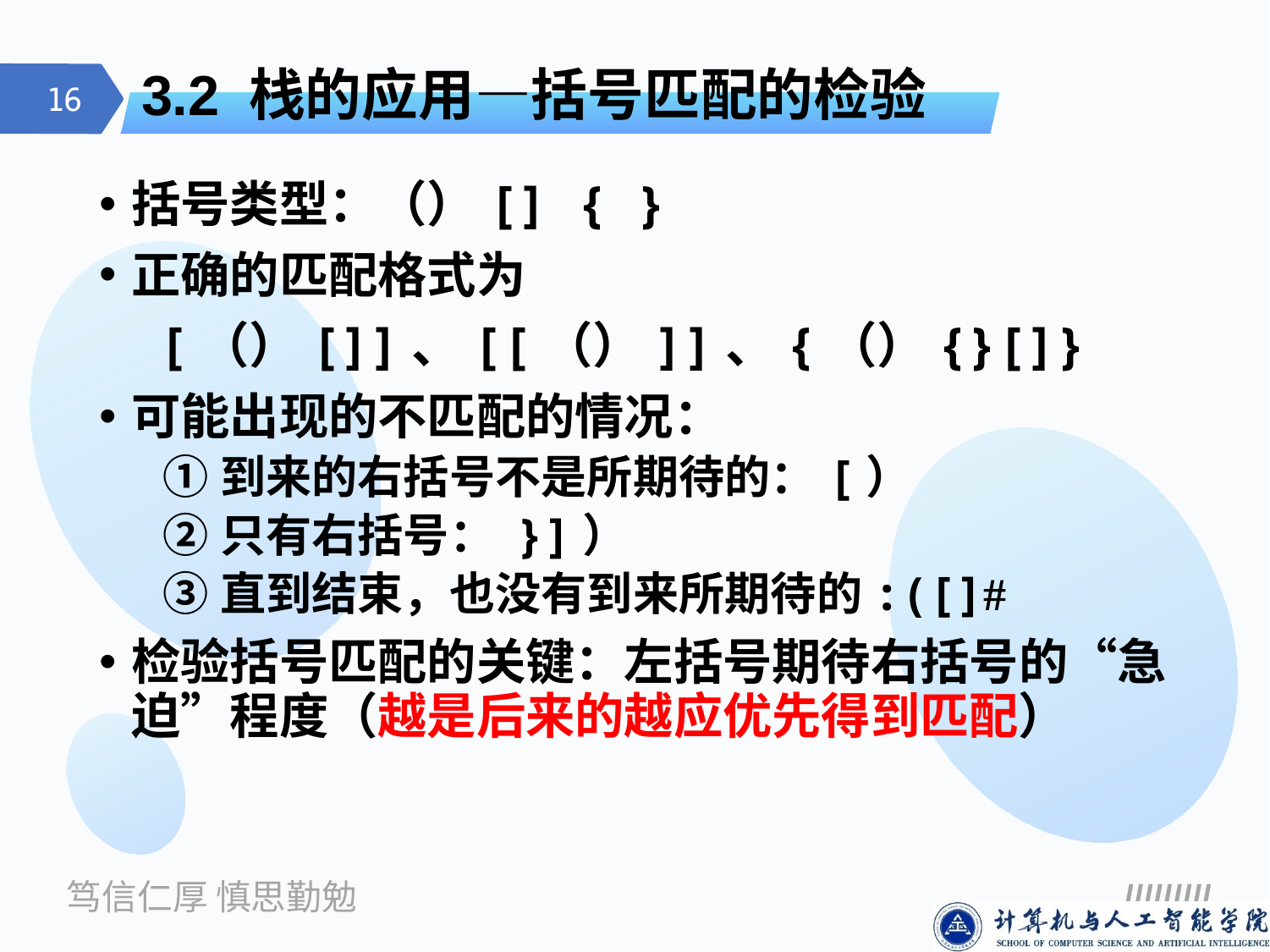

# 3.2 栈的应用—括号匹配的检验
括号类型：（）[] { }
正确的匹配格式为
  [（）[]]、[[（）]]、{（）{}[]}
可能出现的不匹配的情况：
①到来的右括号不是所期待的：[）
②只有右括号： }]）
③直到结束，也没有到来所期待的:([]#
检验括号匹配的关键：左括号期待右括号的“急迫”程度（越是后来的越应优先得到匹配）